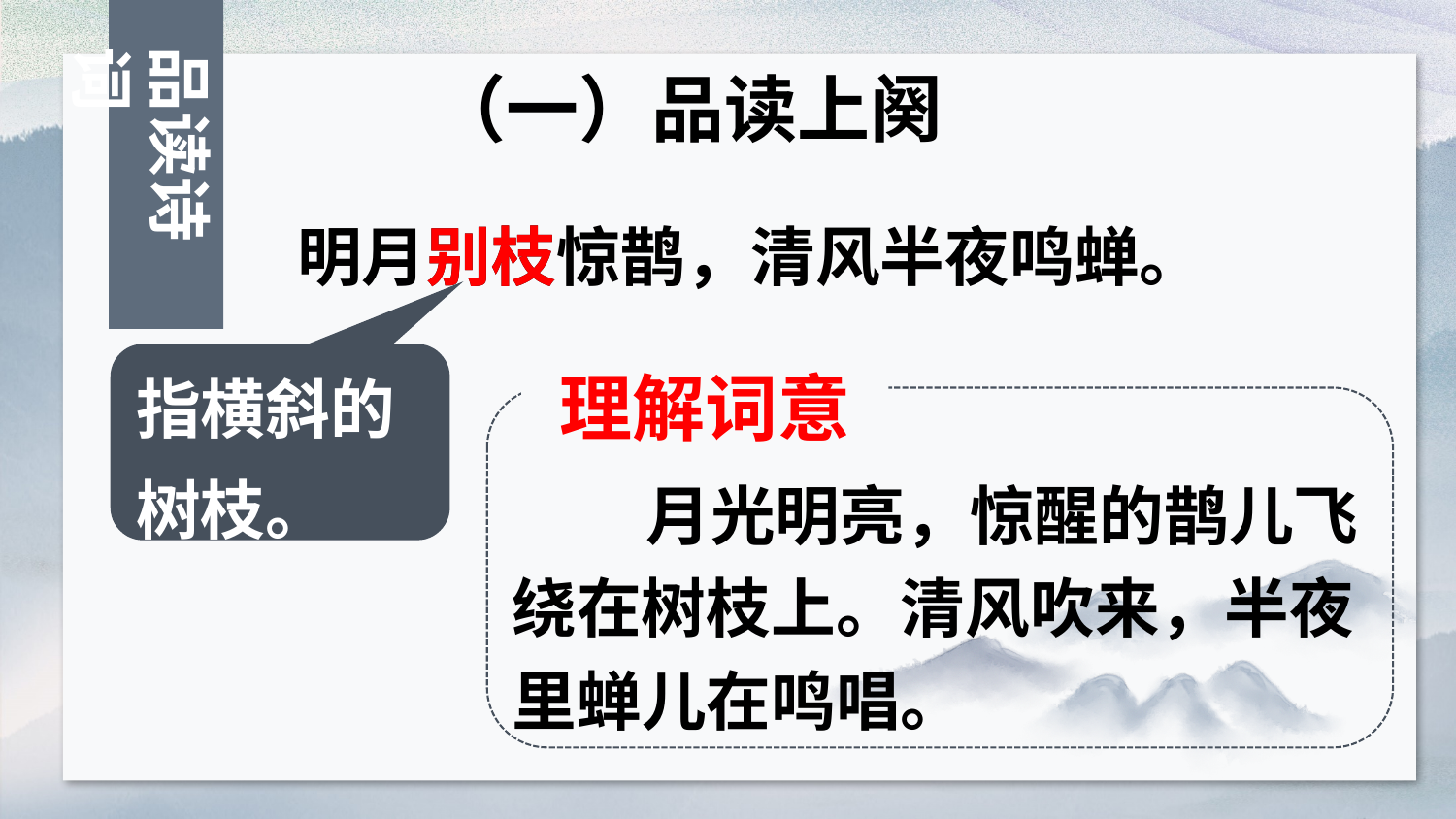

品读诗词
（一）品读上阕
明月别枝惊鹊，清风半夜鸣蝉。
别枝
指横斜的树枝。

理解词意

        月光明亮，惊醒的鹊儿飞绕在树枝上。清风吹来，半夜里蝉儿在鸣唱。